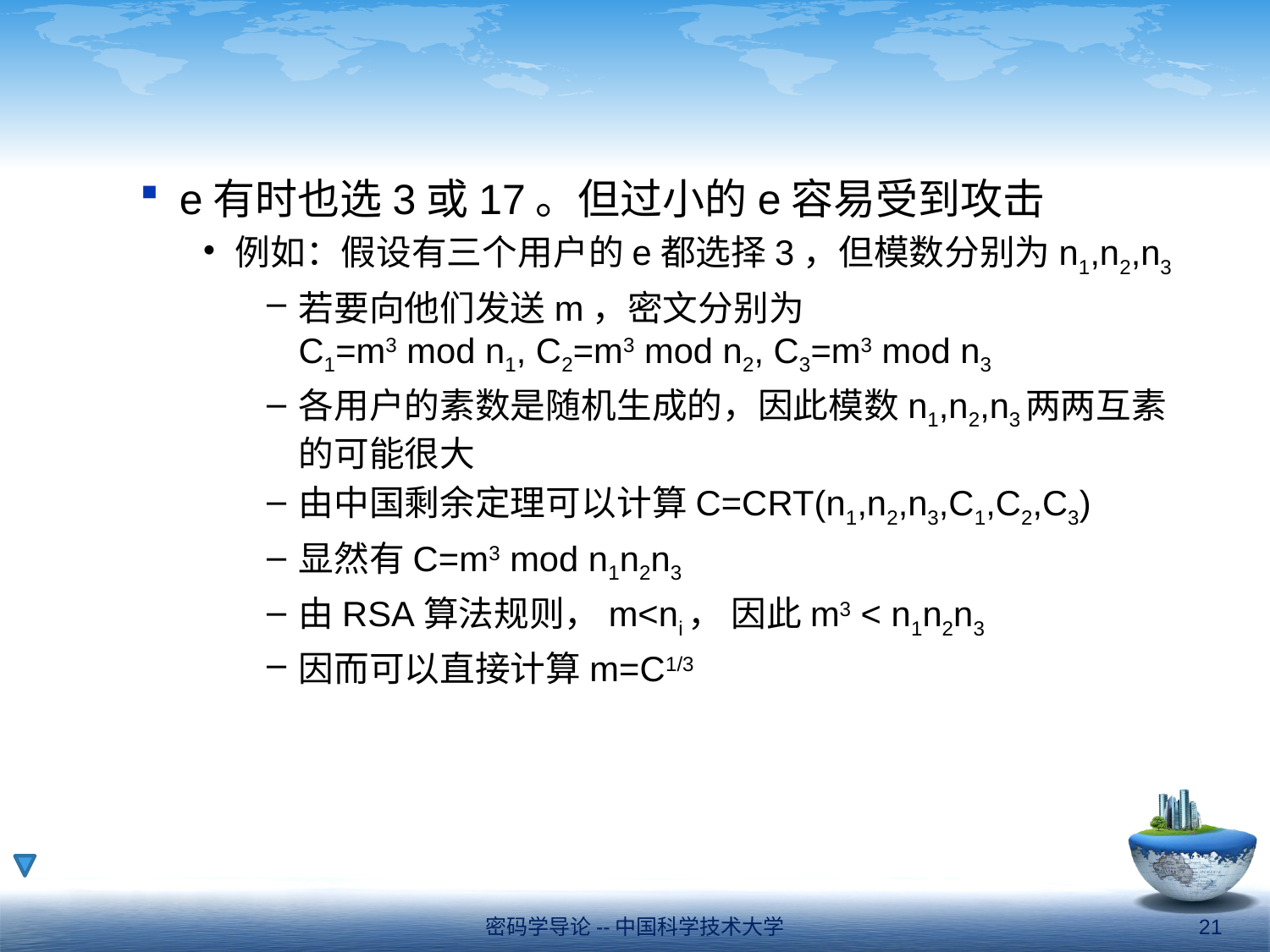

#
e有时也选3或17。但过小的e容易受到攻击
例如：假设有三个用户的e都选择3，但模数分别为n1,n2,n3
若要向他们发送m，密文分别为
C1=m3 mod n1, C2=m3 mod n2, C3=m3 mod n3
各用户的素数是随机生成的，因此模数n1,n2,n3两两互素的可能很大
由中国剩余定理可以计算C=CRT(n1,n2,n3,C1,C2,C3)
显然有C=m3 mod n1n2n3
由RSA算法规则，m<ni， 因此m3 < n1n2n3
因而可以直接计算m=C1/3

密码学导论--中国科学技术大学
21